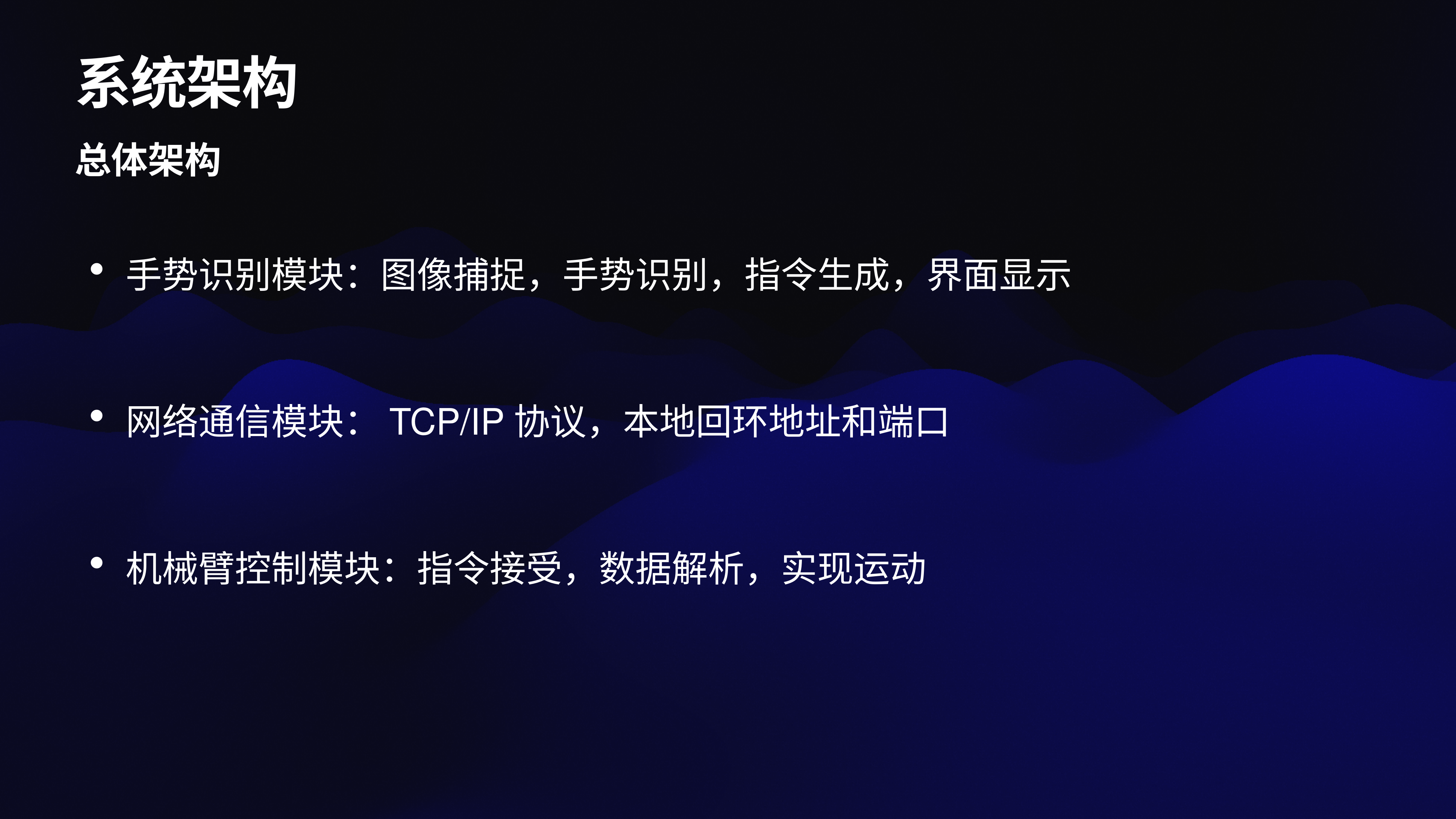

# 系统架构
总体架构
手势识别模块：图像捕捉，手势识别，指令生成，界面显示

网络通信模块：TCP/IP协议，本地回环地址和端口

机械臂控制模块：指令接受，数据解析，实现运动